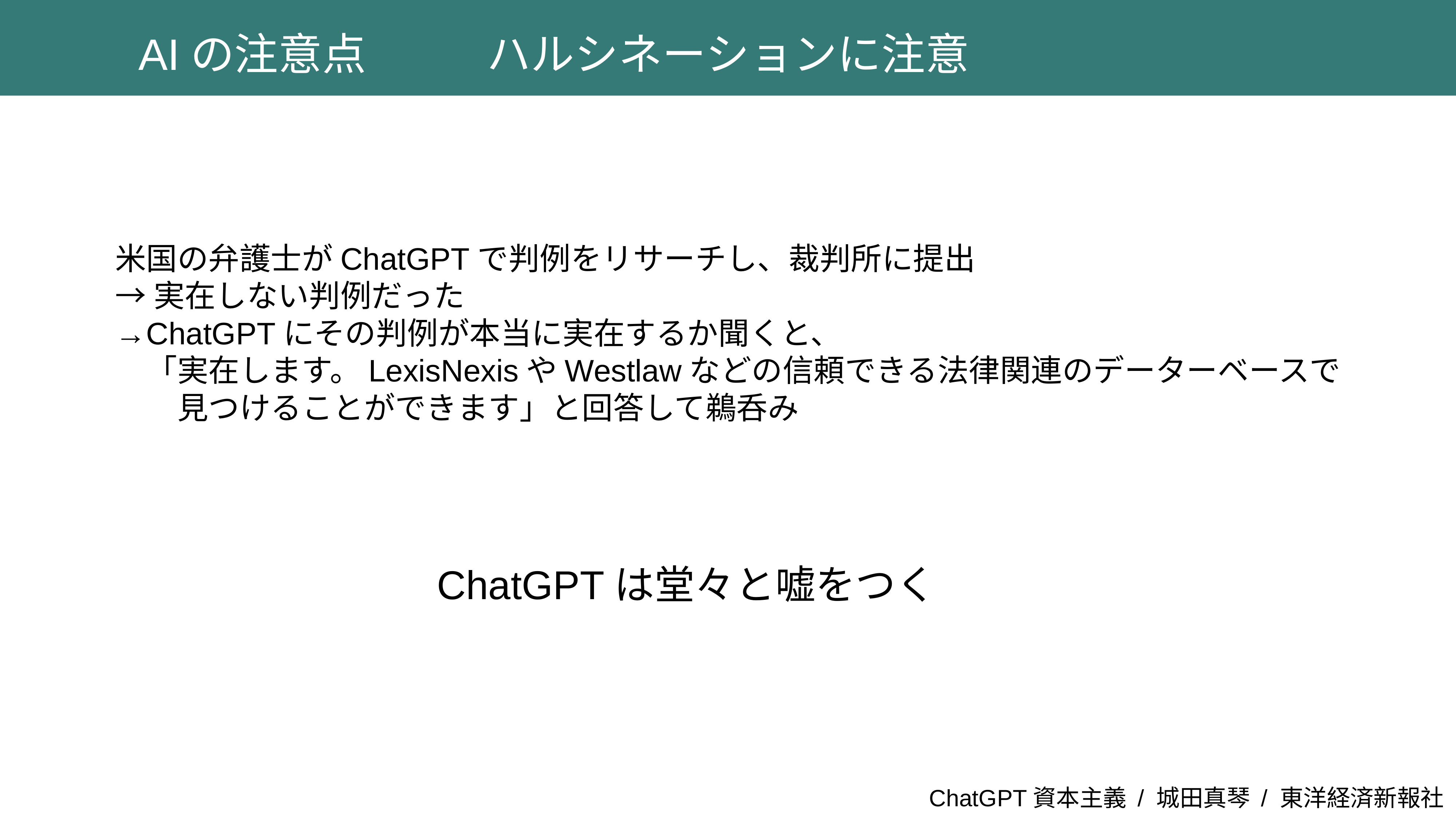

AIの注意点
ハルシネーションに注意
米国の弁護士がChatGPTで判例をリサーチし、裁判所に提出
→実在しない判例だった
→ChatGPTにその判例が本当に実在するか聞くと、
　「実在します。LexisNexisやWestlawなどの信頼できる法律関連のデーターベースで
　　見つけることができます」と回答して鵜呑み
ChatGPTは堂々と嘘をつく
ChatGPT資本主義 / 城田真琴 / 東洋経済新報社